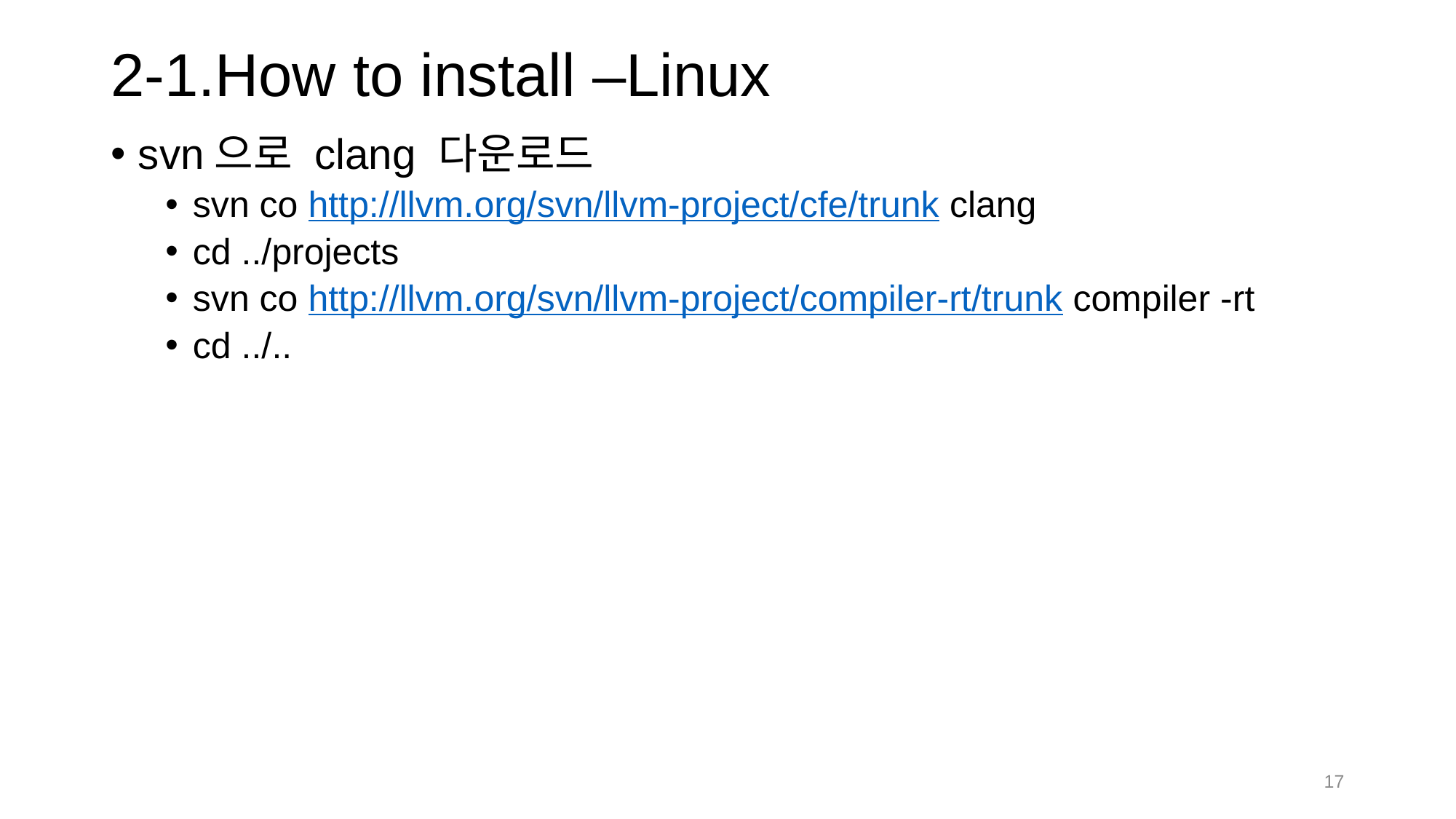

# 2-1.How to install –Linux
svn으로 clang 다운로드
svn co http://llvm.org/svn/llvm-project/cfe/trunk clang
cd ../projects
svn co http://llvm.org/svn/llvm-project/compiler-rt/trunk compiler -rt
cd ../..

17